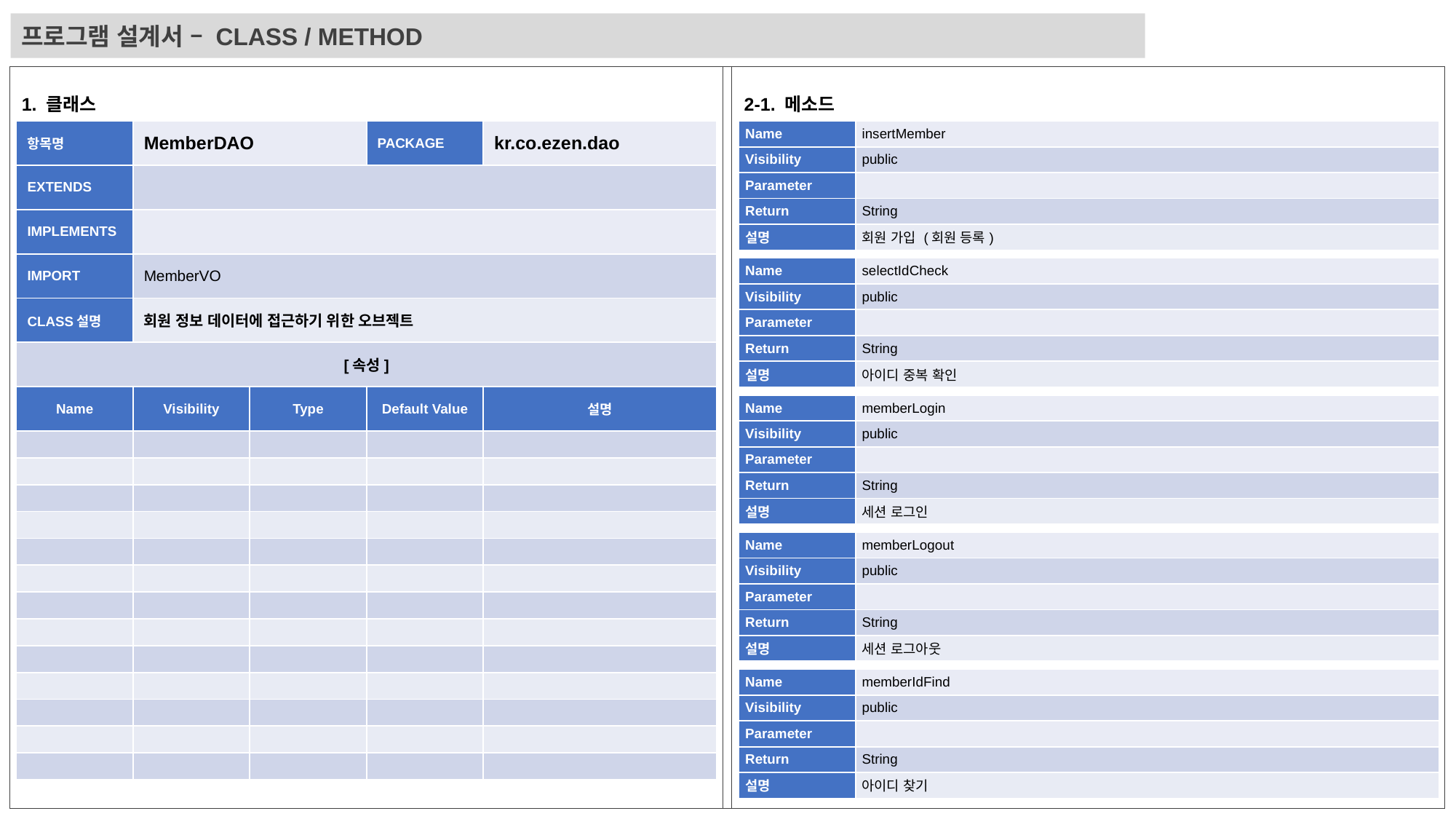

프로그램 설계서 – CLASS / METHOD

1. 클래스
2-1. 메소드
| 항목명 | MemberDAO |  | PACKAGE | kr.co.ezen.dao |
| --- | --- | --- | --- | --- |
| EXTENDS |  |  |  |  |
| IMPLEMENTS |  |  |  |  |
| IMPORT | MemberVO |  |  |  |
| CLASS설명 | 회원 정보 데이터에 접근하기 위한 오브젝트 |  |  |  |
| [속성] |  |  |  |  |
| Name | Visibility | Type | Default Value | 설명 |
|  |  |  |  |  |
|  |  |  |  |  |
|  |  |  |  |  |
|  |  |  |  |  |
|  |  |  |  |  |
|  |  |  |  |  |
|  |  |  |  |  |
|  |  |  |  |  |
|  |  |  |  |  |
|  |  |  |  |  |
|  |  |  |  |  |
|  |  |  |  |  |
|  |  |  |  |  |
| Name | insertMember |
| --- | --- |
| Visibility | public |
| Parameter |  |
| Return | String |
| 설명 | 회원 가입 (회원 등록) |
| Name | selectIdCheck |
| --- | --- |
| Visibility | public |
| Parameter |  |
| Return | String |
| 설명 | 아이디 중복 확인 |
| Name | memberLogin |
| --- | --- |
| Visibility | public |
| Parameter |  |
| Return | String |
| 설명 | 세션 로그인 |
| Name | memberLogout |
| --- | --- |
| Visibility | public |
| Parameter |  |
| Return | String |
| 설명 | 세션 로그아웃 |
| Name | memberIdFind |
| --- | --- |
| Visibility | public |
| Parameter |  |
| Return | String |
| 설명 | 아이디 찾기 |